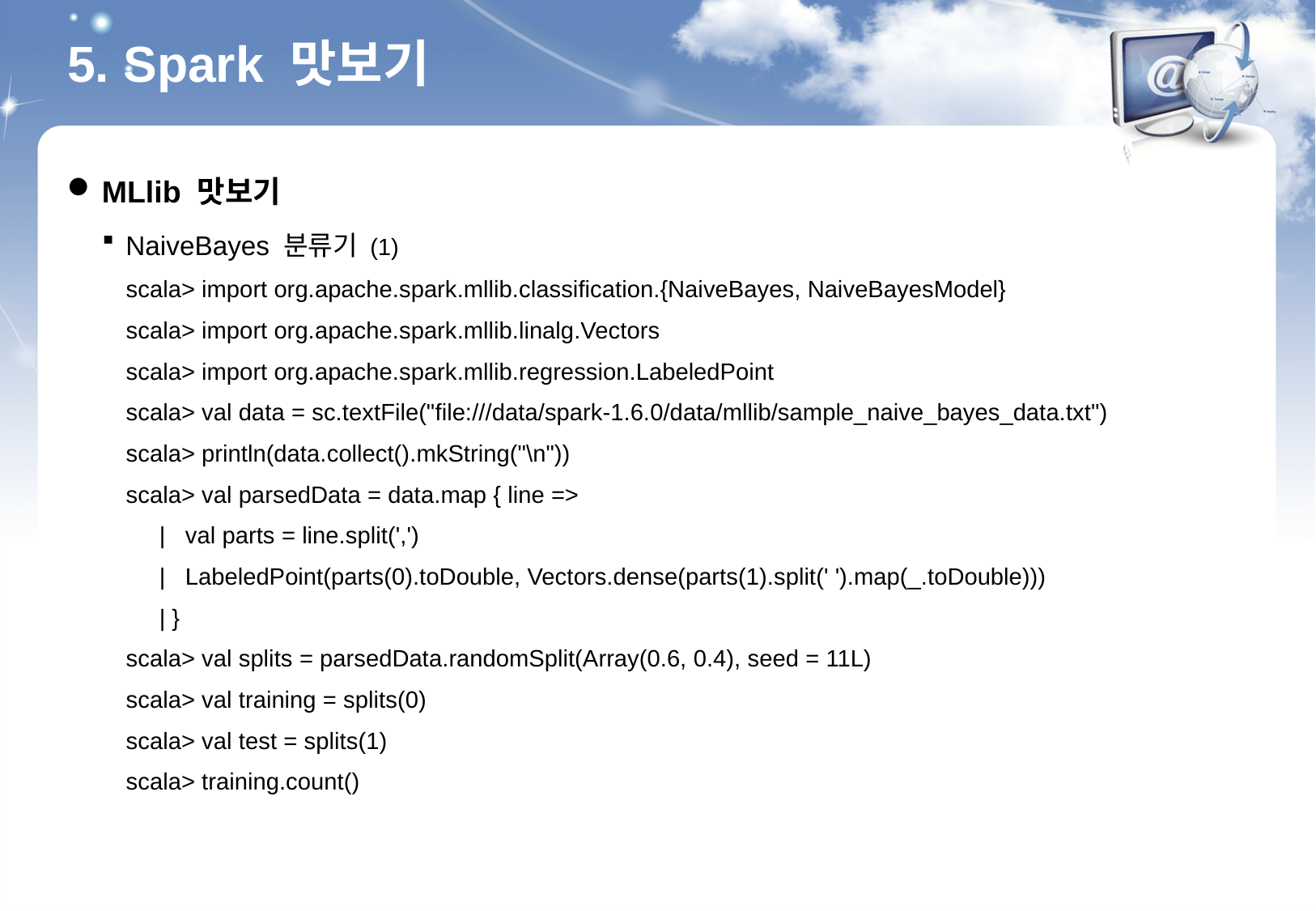

5. Spark 맛보기
MLlib 맛보기
NaiveBayes 분류기 (1)
scala> import org.apache.spark.mllib.classification.{NaiveBayes, NaiveBayesModel}
scala> import org.apache.spark.mllib.linalg.Vectors
scala> import org.apache.spark.mllib.regression.LabeledPoint
scala> val data = sc.textFile("file:///data/spark-1.6.0/data/mllib/sample_naive_bayes_data.txt")
scala> println(data.collect().mkString("\n"))
scala> val parsedData = data.map { line =>
     |   val parts = line.split(',')
     |   LabeledPoint(parts(0).toDouble, Vectors.dense(parts(1).split(' ').map(_.toDouble)))
     | }
scala> val splits = parsedData.randomSplit(Array(0.6, 0.4), seed = 11L)
scala> val training = splits(0)
scala> val test = splits(1)
scala> training.count()